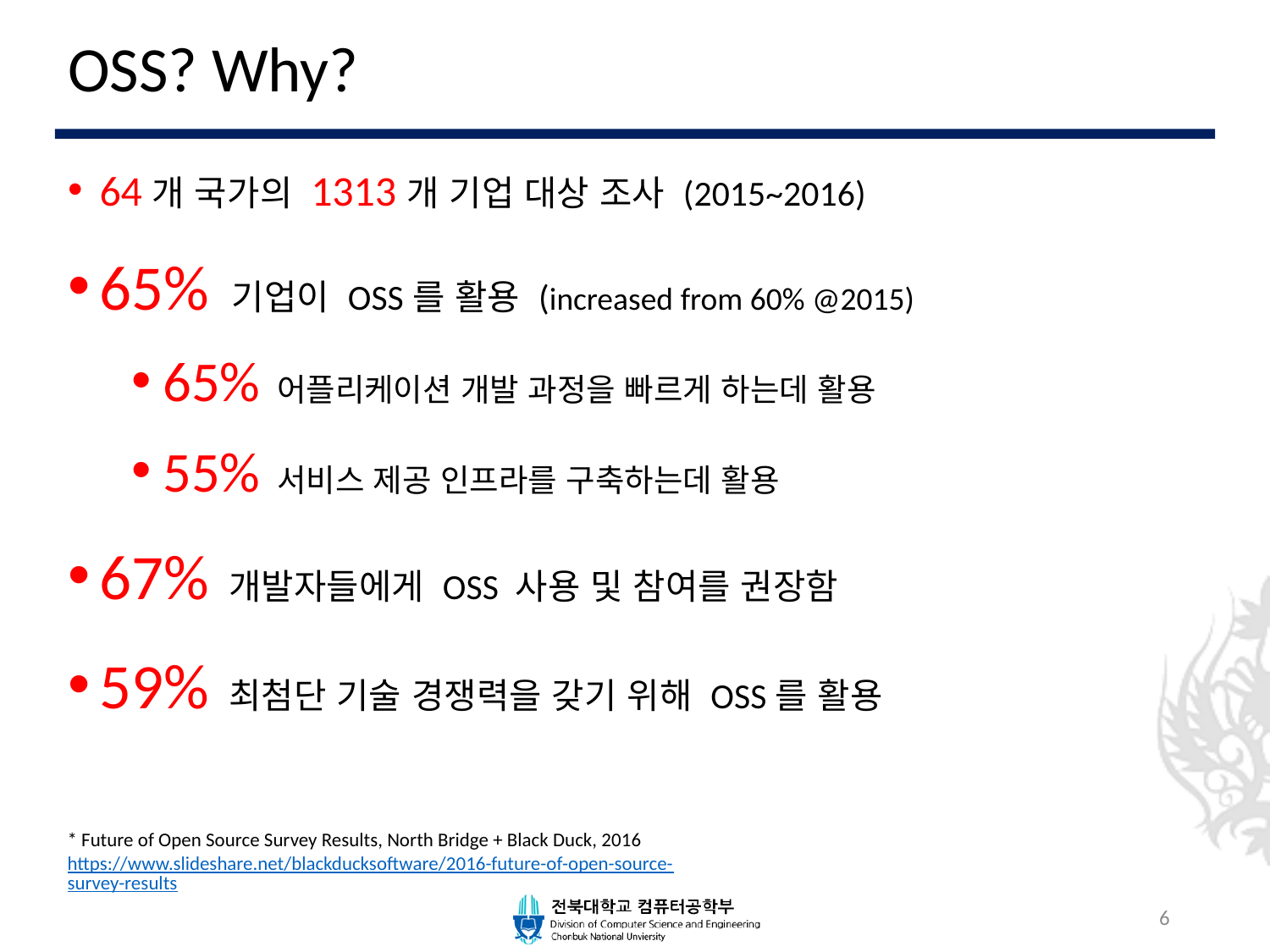

# OSS? Why?
64개 국가의 1313개 기업 대상 조사 (2015~2016)
65%  기업이 OSS를 활용 (increased from 60% @2015)
65% 어플리케이션 개발 과정을 빠르게 하는데 활용
55% 서비스 제공 인프라를 구축하는데 활용
67% 개발자들에게 OSS 사용 및 참여를 권장함
59% 최첨단 기술 경쟁력을 갖기 위해 OSS를 활용
* Future of Open Source Survey Results, North Bridge + Black Duck, 2016
https://www.slideshare.net/blackducksoftware/2016-future-of-open-source-survey-results
6